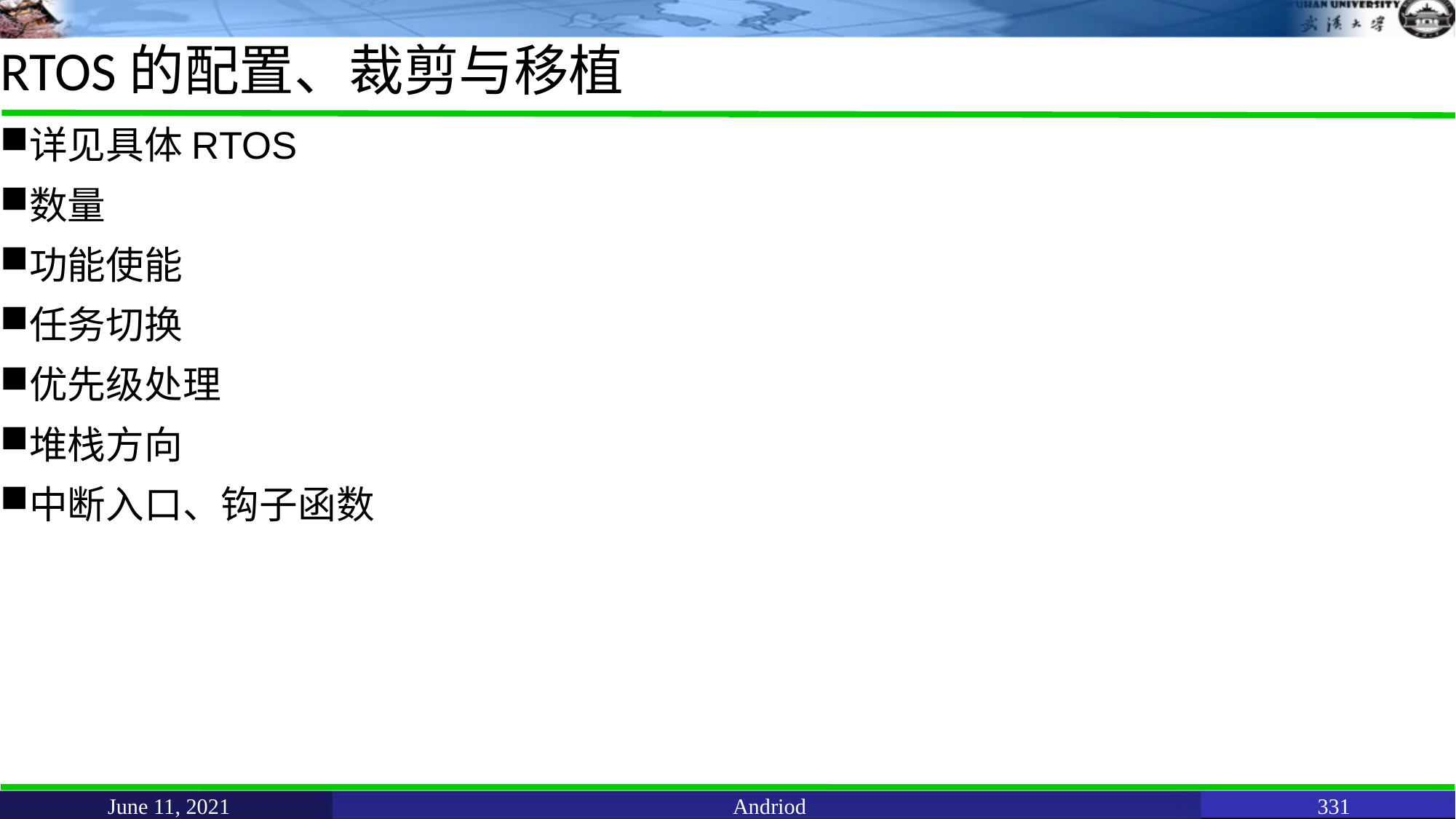

# RTOS的配置、裁剪与移植
详见具体RTOS
数量
功能使能
任务切换
优先级处理
堆栈方向
中断入口、钩子函数
June 11, 2021
Andriod
331